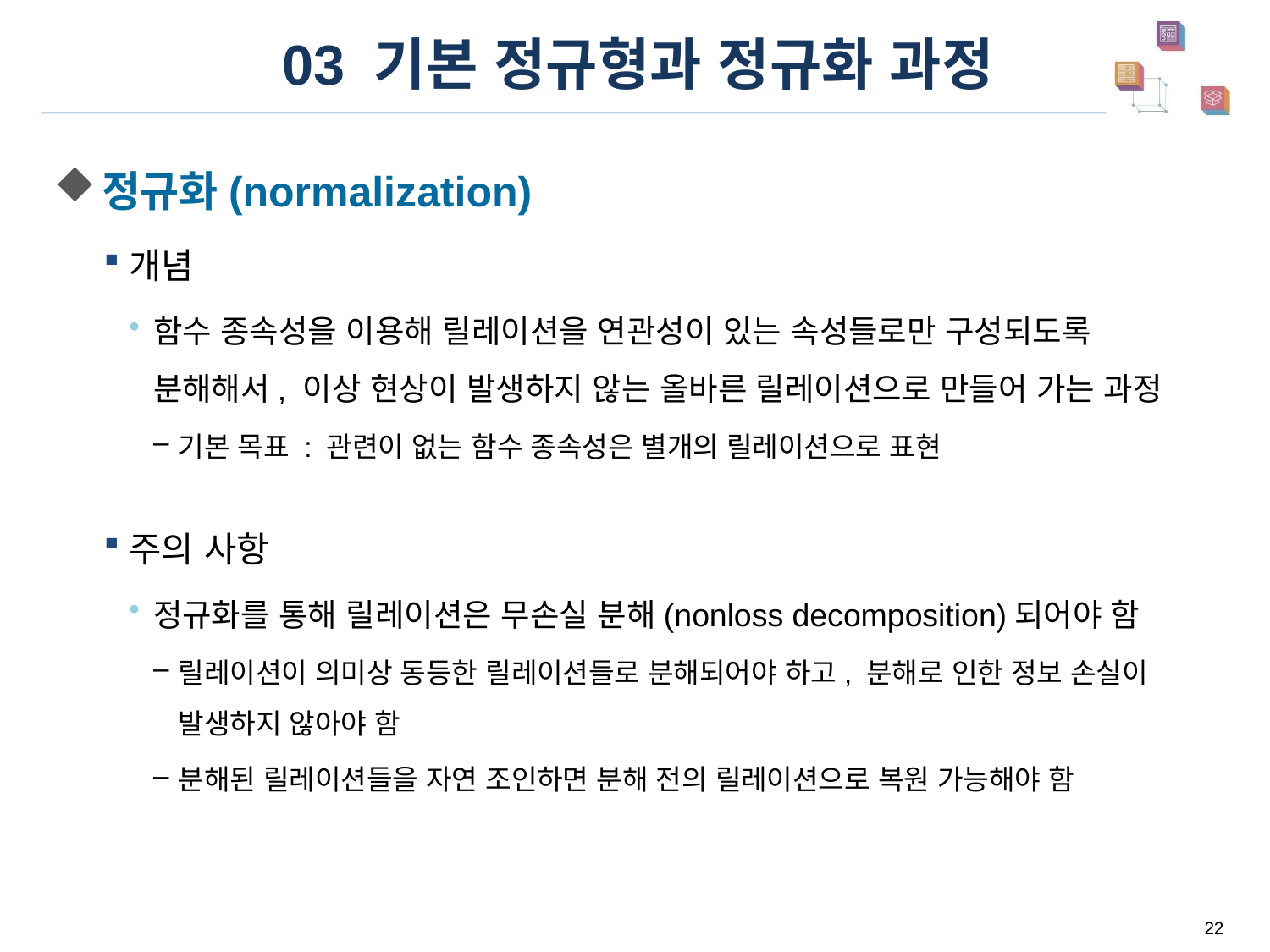

# 03 기본 정규형과 정규화 과정
정규화(normalization)
개념
함수 종속성을 이용해 릴레이션을 연관성이 있는 속성들로만 구성되도록
분해해서, 이상 현상이 발생하지 않는 올바른 릴레이션으로 만들어 가는 과정
기본 목표 : 관련이 없는 함수 종속성은 별개의 릴레이션으로 표현

주의 사항
정규화를 통해 릴레이션은 무손실 분해(nonloss decomposition)되어야 함
릴레이션이 의미상 동등한 릴레이션들로 분해되어야 하고, 분해로 인한 정보 손실이
발생하지 않아야 함
분해된 릴레이션들을 자연 조인하면 분해 전의 릴레이션으로 복원 가능해야 함